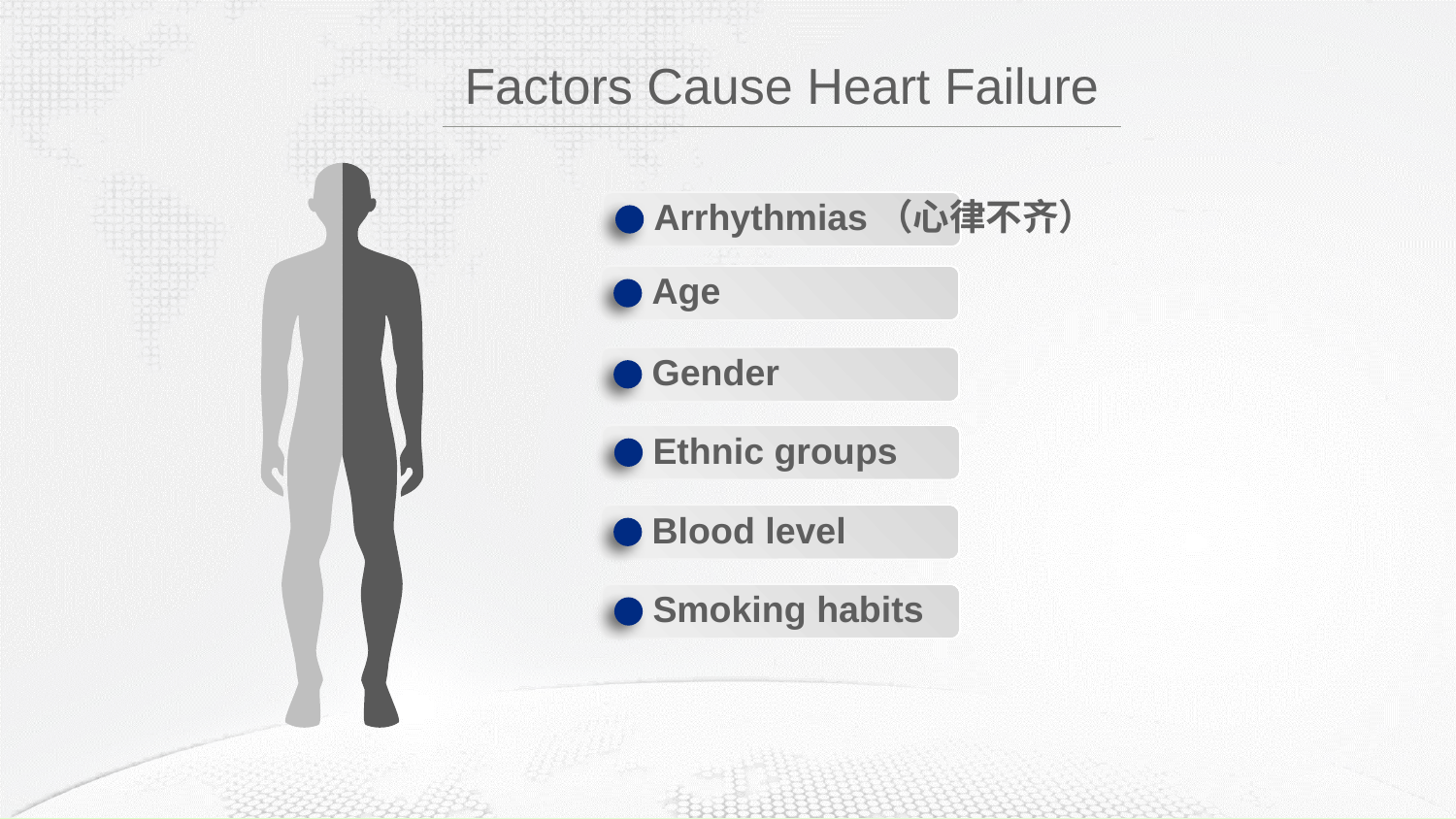

Factors Cause Heart Failure

Arrhythmias（心律不齐）

Age

Gender

Ethnic groups

Blood level

Smoking habits